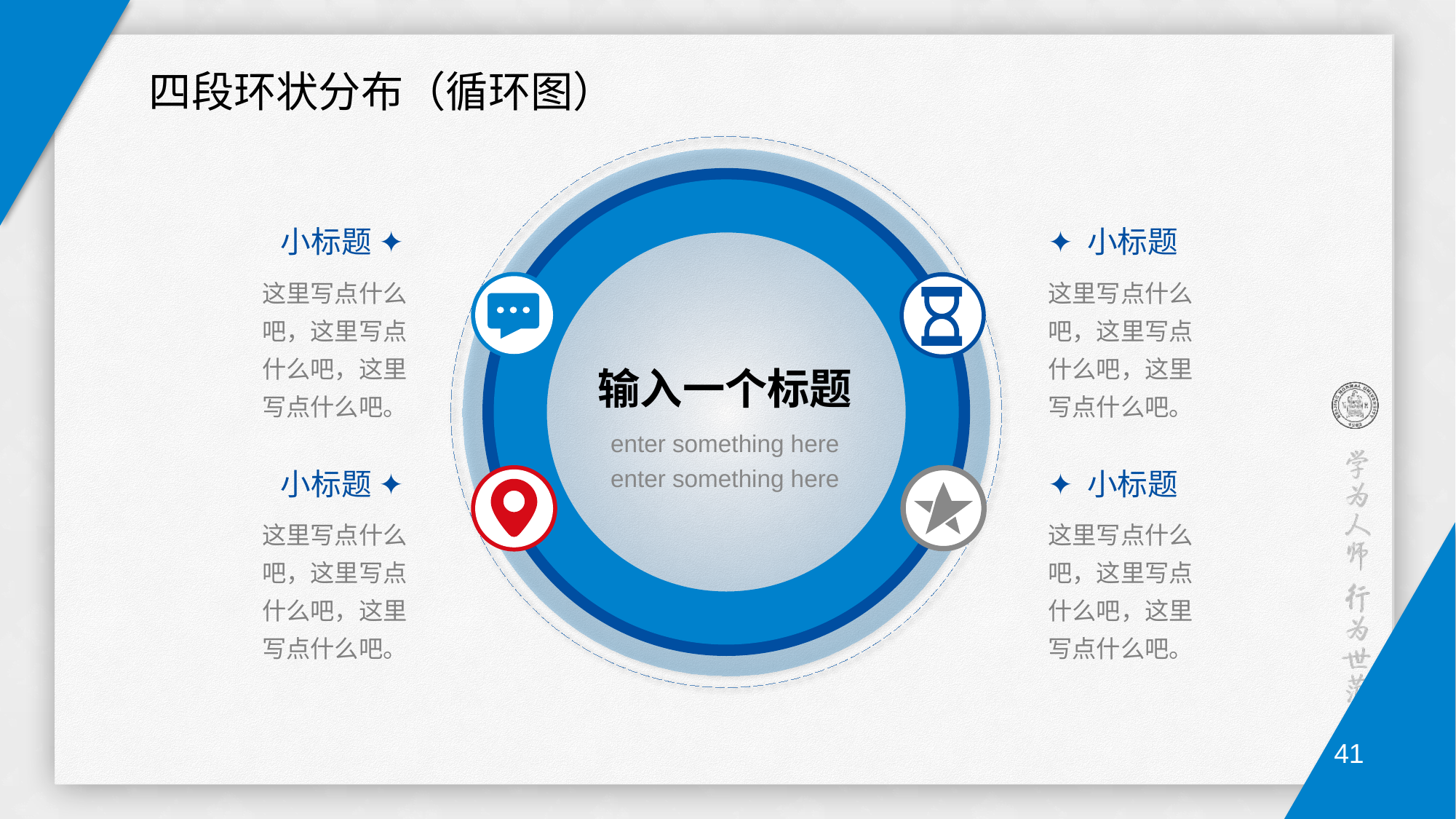

四段环状分布（循环图）

小标题 ✦
✦ 小标题
这里写点什么吧，这里写点什么吧，这里写点什么吧。
这里写点什么吧，这里写点什么吧，这里写点什么吧。

输入一个标题

enter something here
enter something here

小标题 ✦
✦ 小标题

这里写点什么吧，这里写点什么吧，这里写点什么吧。
这里写点什么吧，这里写点什么吧，这里写点什么吧。